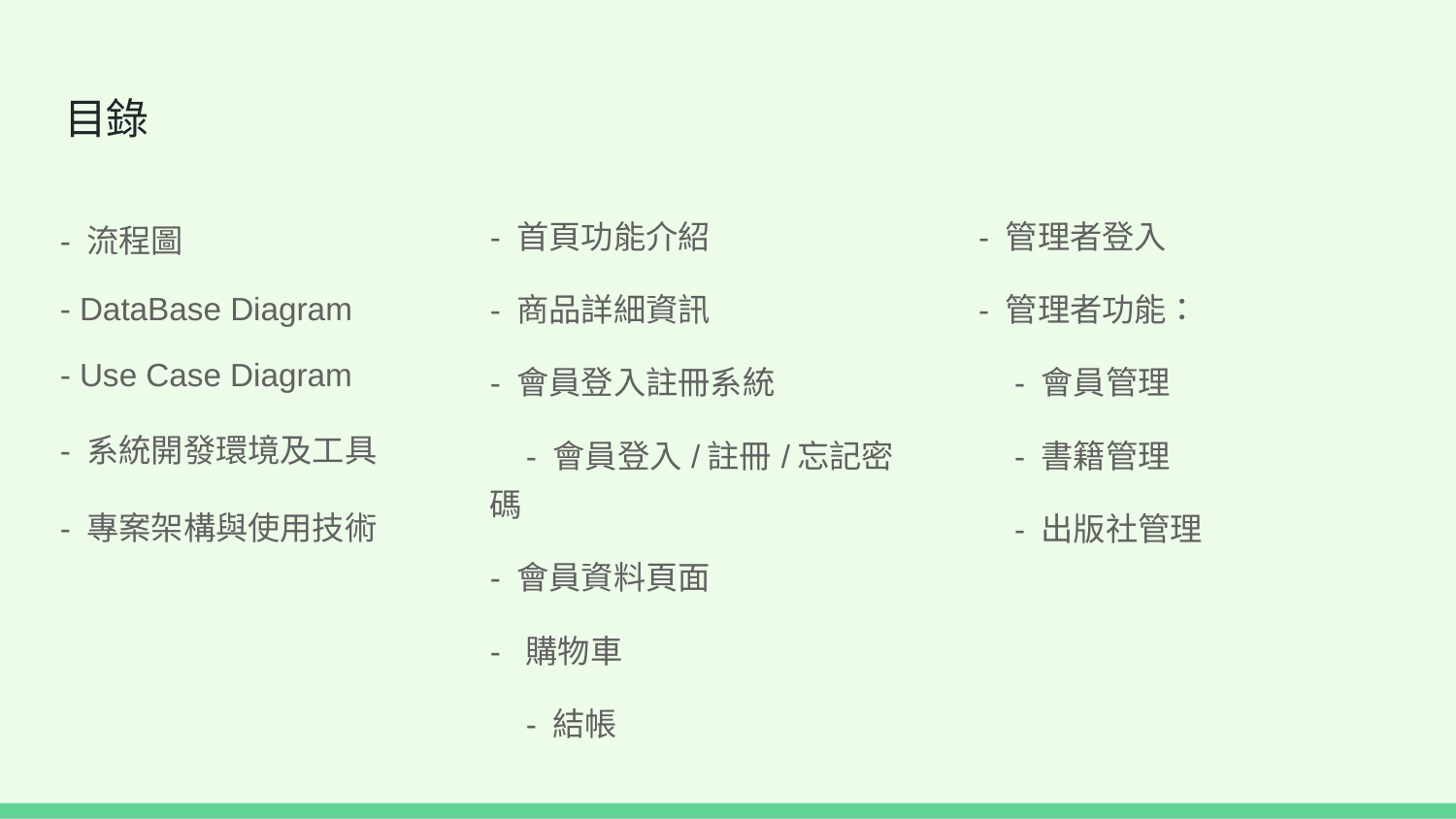

# 目錄
- 流程圖
- DataBase Diagram
- Use Case Diagram
- 系統開發環境及工具
- 專案架構與使用技術

- 首頁功能介紹
- 商品詳細資訊
- 會員登入註冊系統
    - 會員登入/註冊/忘記密碼
- 會員資料頁面
-  購物車
    - 結帳

- 管理者登入
- 管理者功能：
    - 會員管理
    - 書籍管理
    - 出版社管理